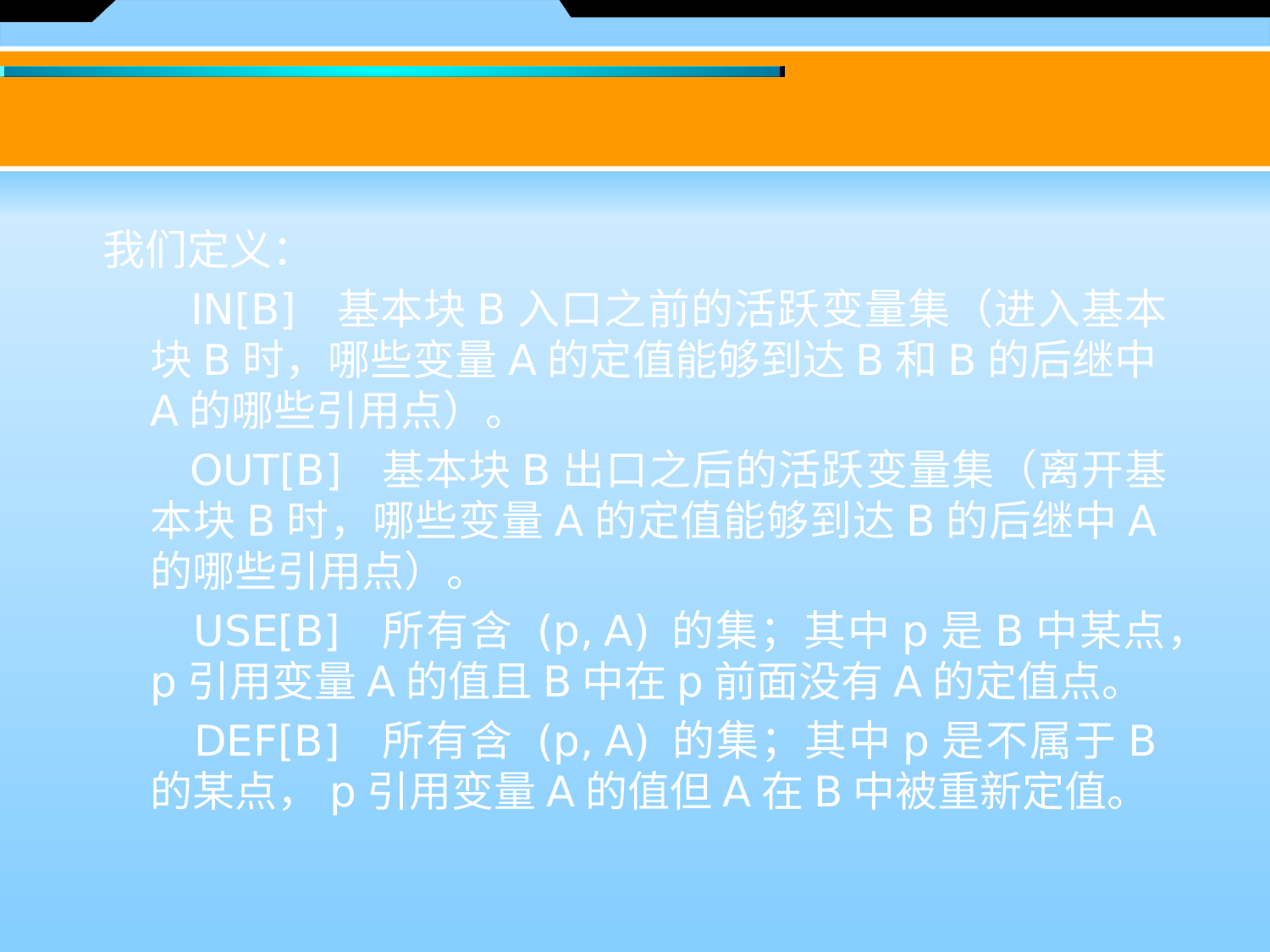

#
我们定义：
      IN[B]  基本块B入口之前的活跃变量集（进入基本块B时，哪些变量A的定值能够到达B和B的后继中A的哪些引用点）。
      OUT[B]  基本块B出口之后的活跃变量集（离开基本块B时，哪些变量A的定值能够到达B的后继中A的哪些引用点）。
      USE[B]  所有含 (p, A) 的集；其中p是B中某点，p引用变量A的值且B中在p前面没有A的定值点。
      DEF[B]  所有含 (p, A) 的集；其中p是不属于B的某点，p引用变量A的值但A在B中被重新定值。